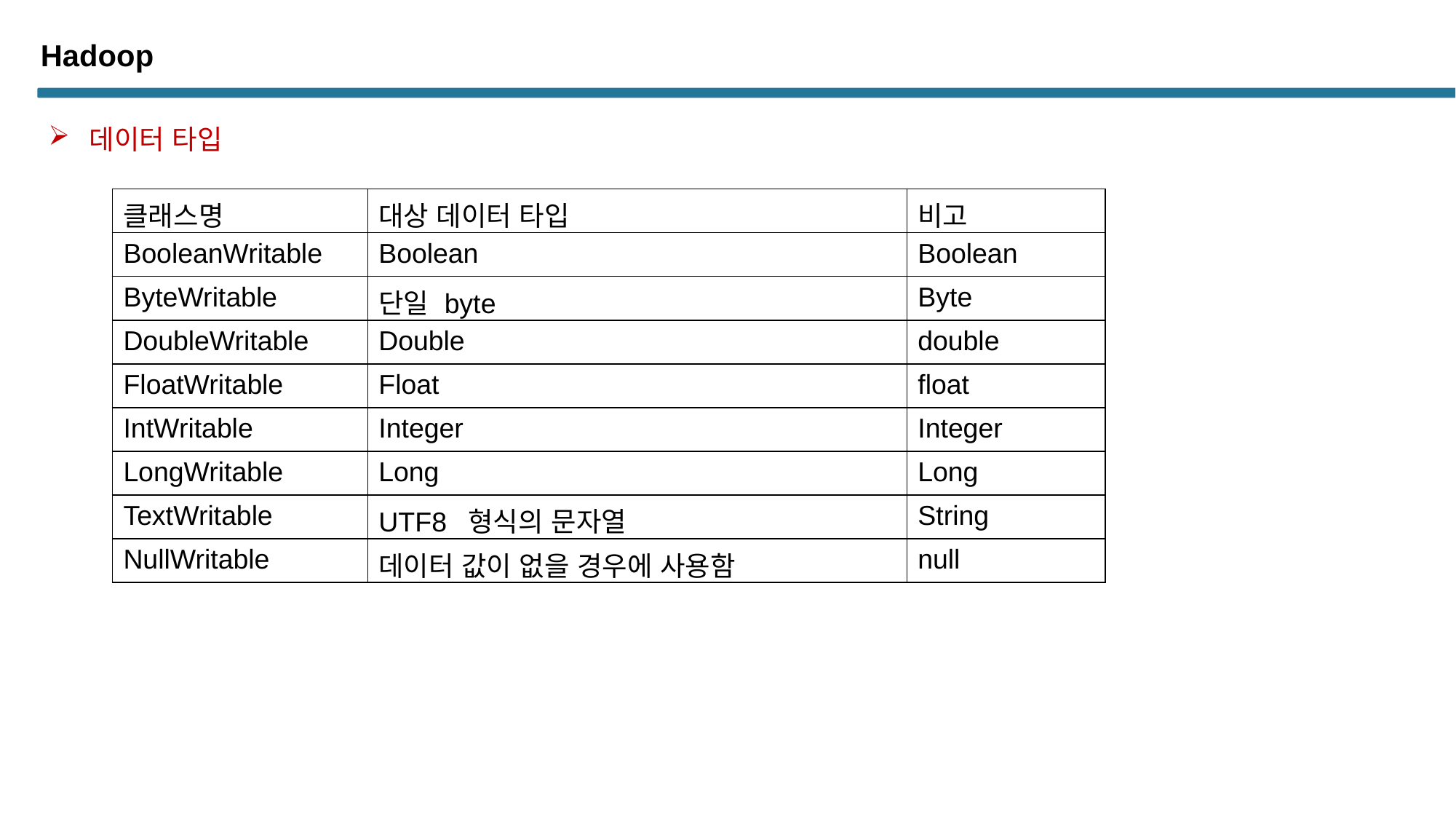

# Hadoop
데이터 타입

| 클래스명 | 대상 데이터 타입 | 비고 |
| --- | --- | --- |
| BooleanWritable | Boolean | Boolean |
| ByteWritable | 단일 byte | Byte |
| DoubleWritable | Double | double |
| FloatWritable | Float | float |
| IntWritable | Integer | Integer |
| LongWritable | Long | Long |
| TextWritable | UTF8 형식의 문자열 | String |
| NullWritable | 데이터 값이 없을 경우에 사용함 | null |